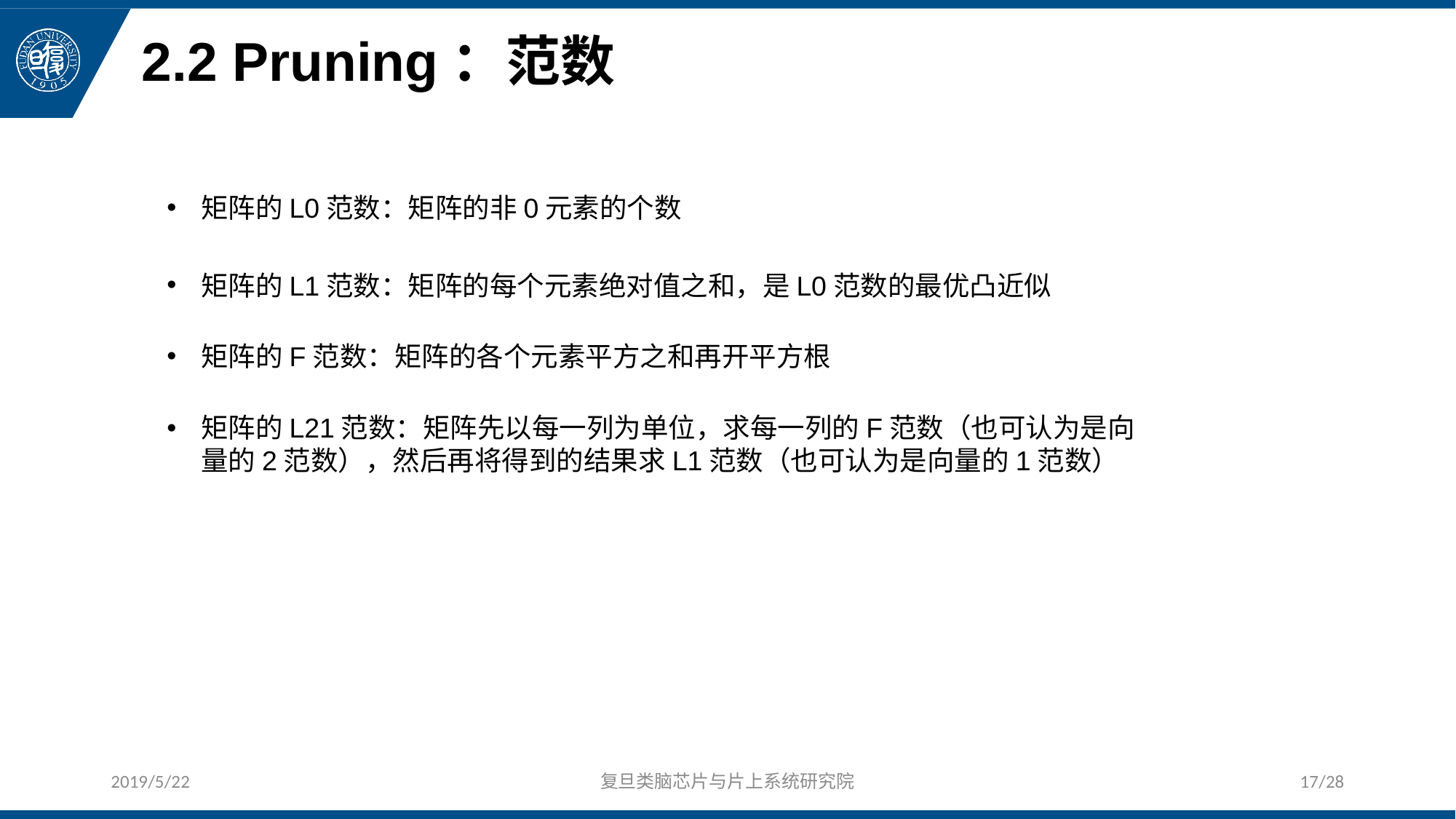

# 2.2 Pruning：范数
矩阵的L0范数：矩阵的非0元素的个数
矩阵的L1范数：矩阵的每个元素绝对值之和，是L0范数的最优凸近似
矩阵的F范数：矩阵的各个元素平方之和再开平方根
矩阵的L21范数：矩阵先以每一列为单位，求每一列的F范数（也可认为是向量的2范数），然后再将得到的结果求L1范数（也可认为是向量的1范数）
2019/5/22
复旦类脑芯片与片上系统研究院
17/28